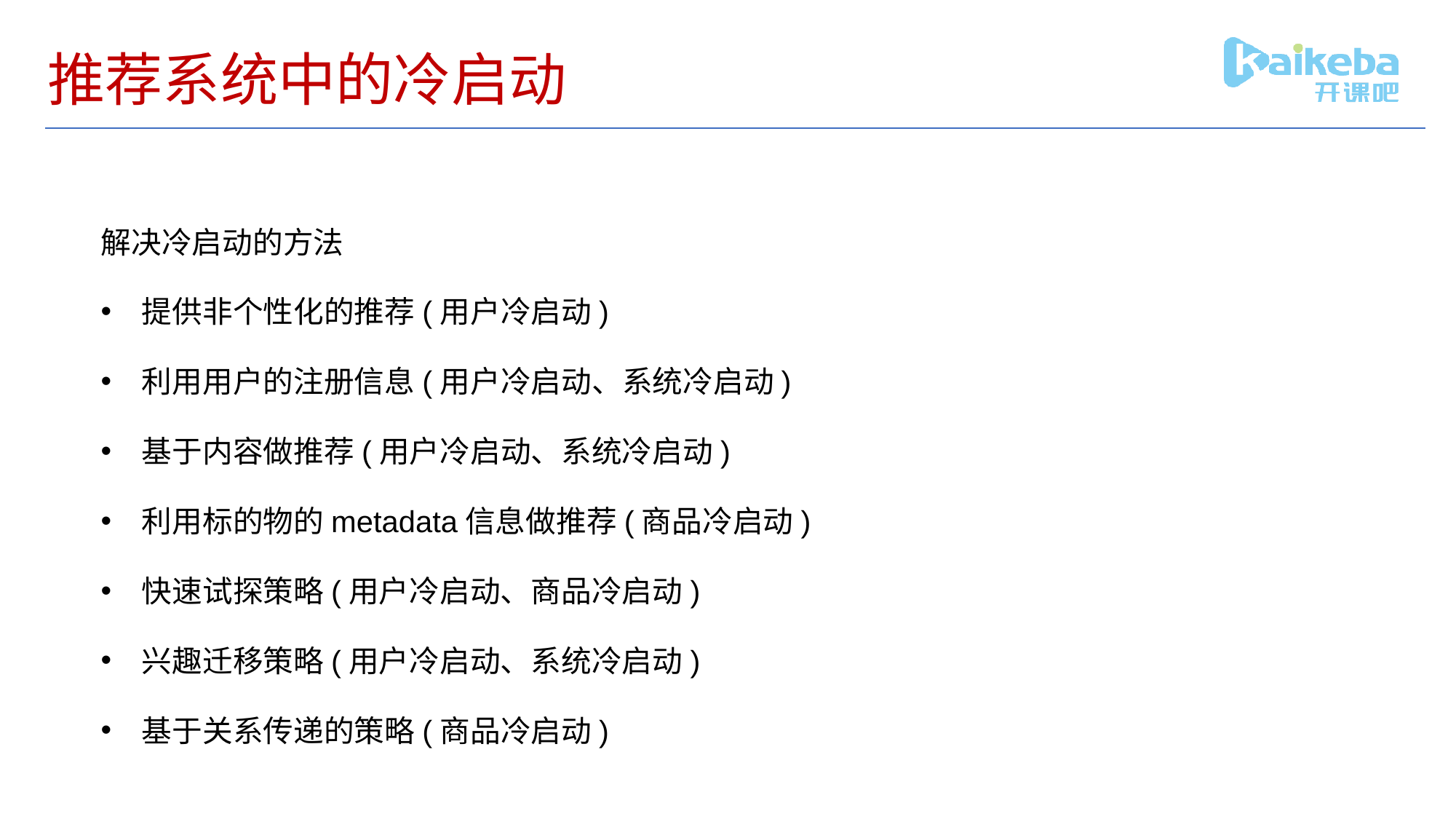

# 推荐系统中的冷启动
解决冷启动的方法
提供非个性化的推荐(用户冷启动)
利用用户的注册信息(用户冷启动、系统冷启动)
基于内容做推荐(用户冷启动、系统冷启动)
利用标的物的metadata信息做推荐(商品冷启动)
快速试探策略(用户冷启动、商品冷启动)
兴趣迁移策略(用户冷启动、系统冷启动)
基于关系传递的策略(商品冷启动)